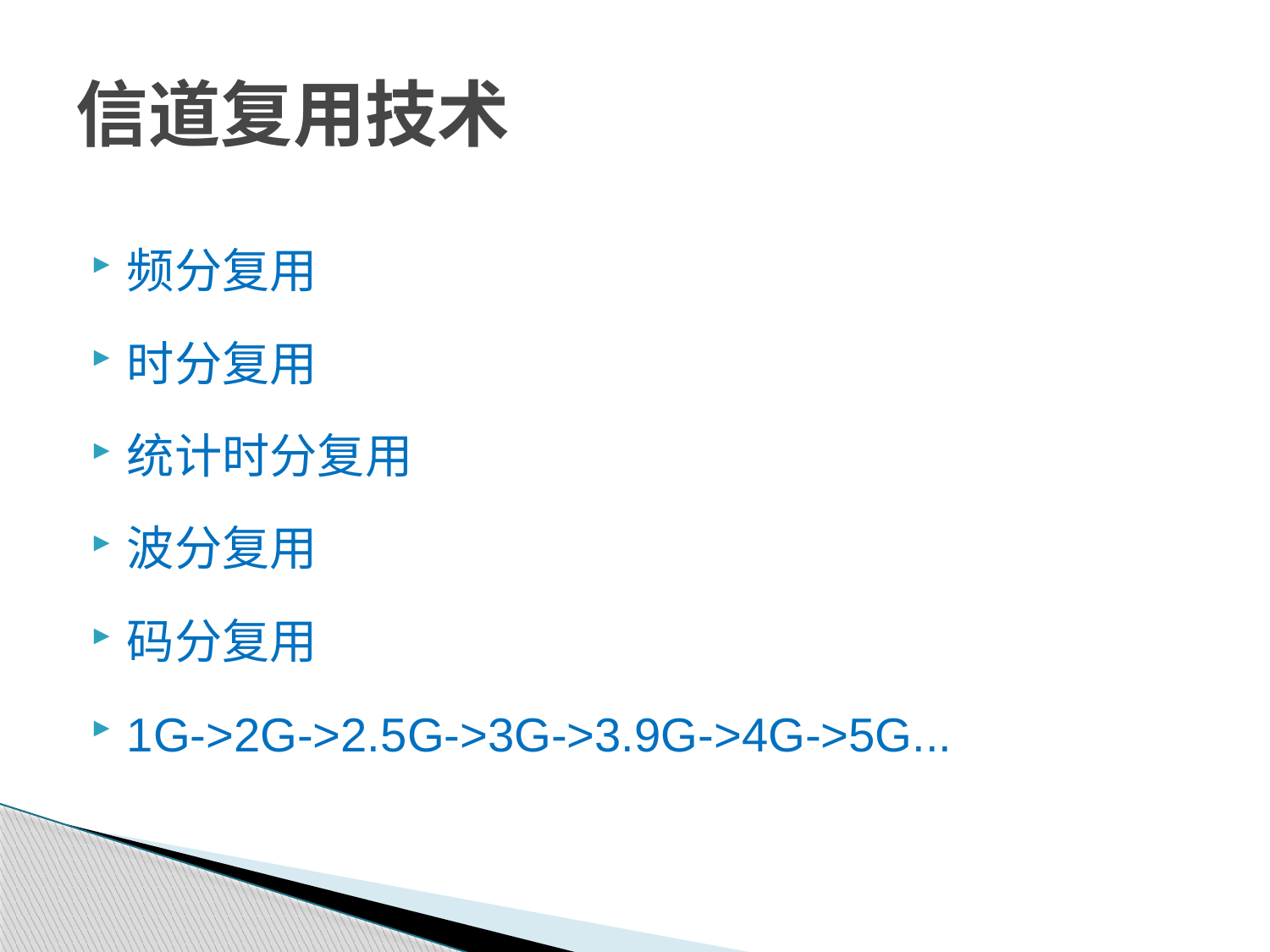

# 信道复用技术
频分复用
时分复用
统计时分复用
波分复用
码分复用
1G->2G->2.5G->3G->3.9G->4G->5G...